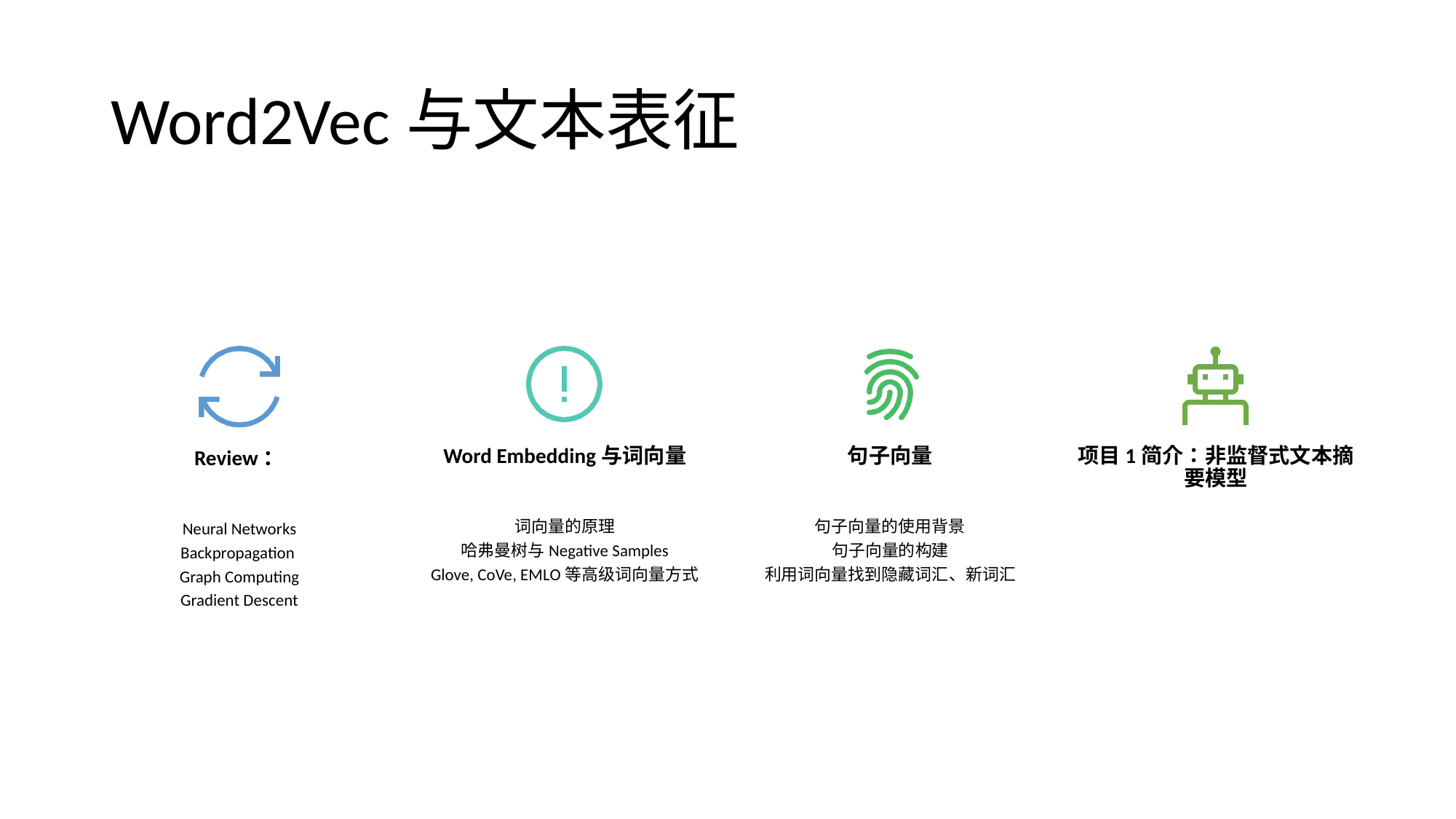

# Word2Vec与文本表征
Review：
Neural Networks
Backpropagation
Graph Computing
Gradient Descent
Word Embedding与词向量
词向量的原理
哈弗曼树与Negative Samples
Glove, CoVe, EMLO等高级词向量方式
句子向量
句子向量的使用背景
句子向量的构建
利用词向量找到隐藏词汇、新词汇
项目1简介：非监督式文本摘要模型